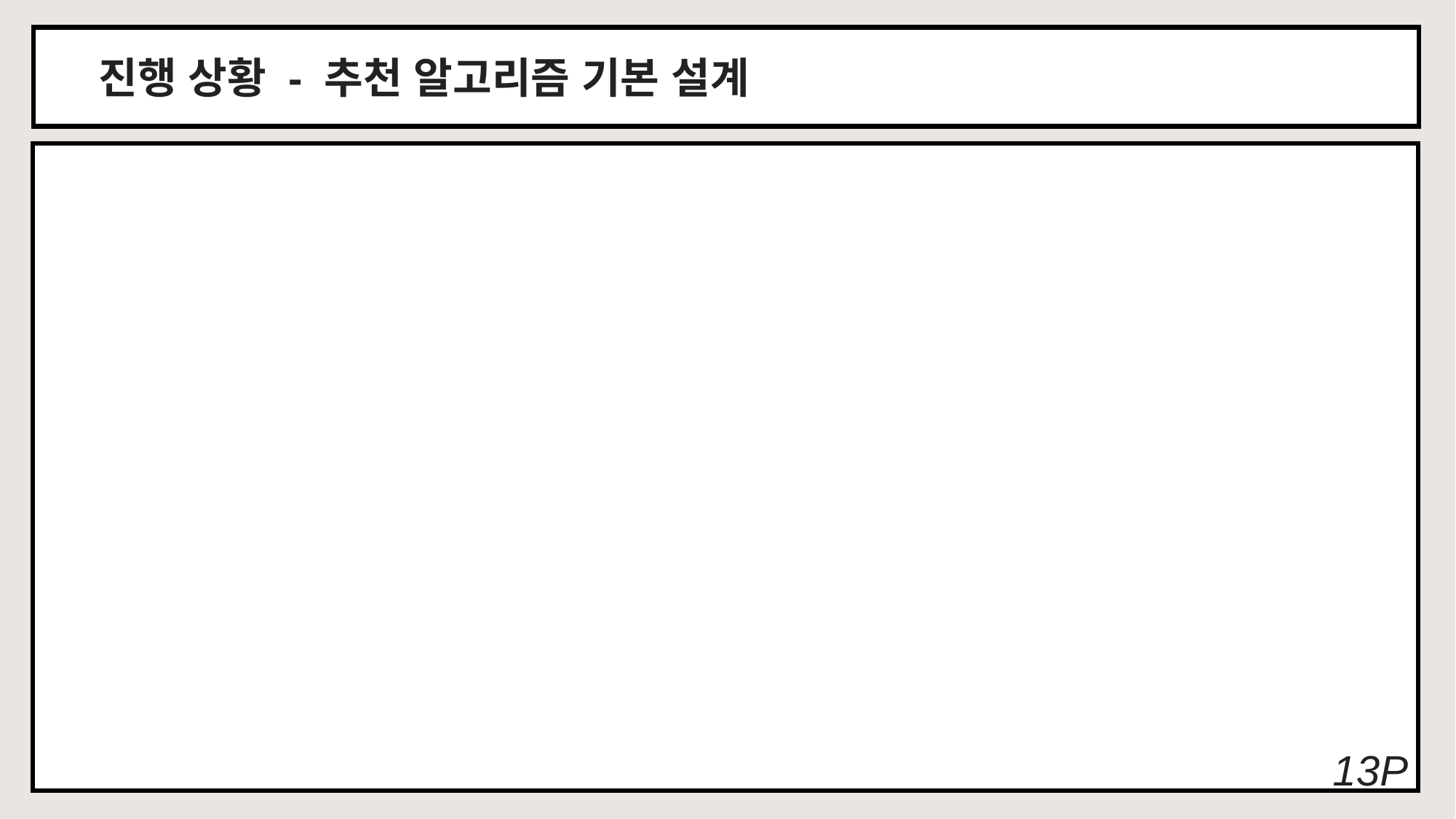

진행 상황 - 추천 알고리즘 기본 설계

13P